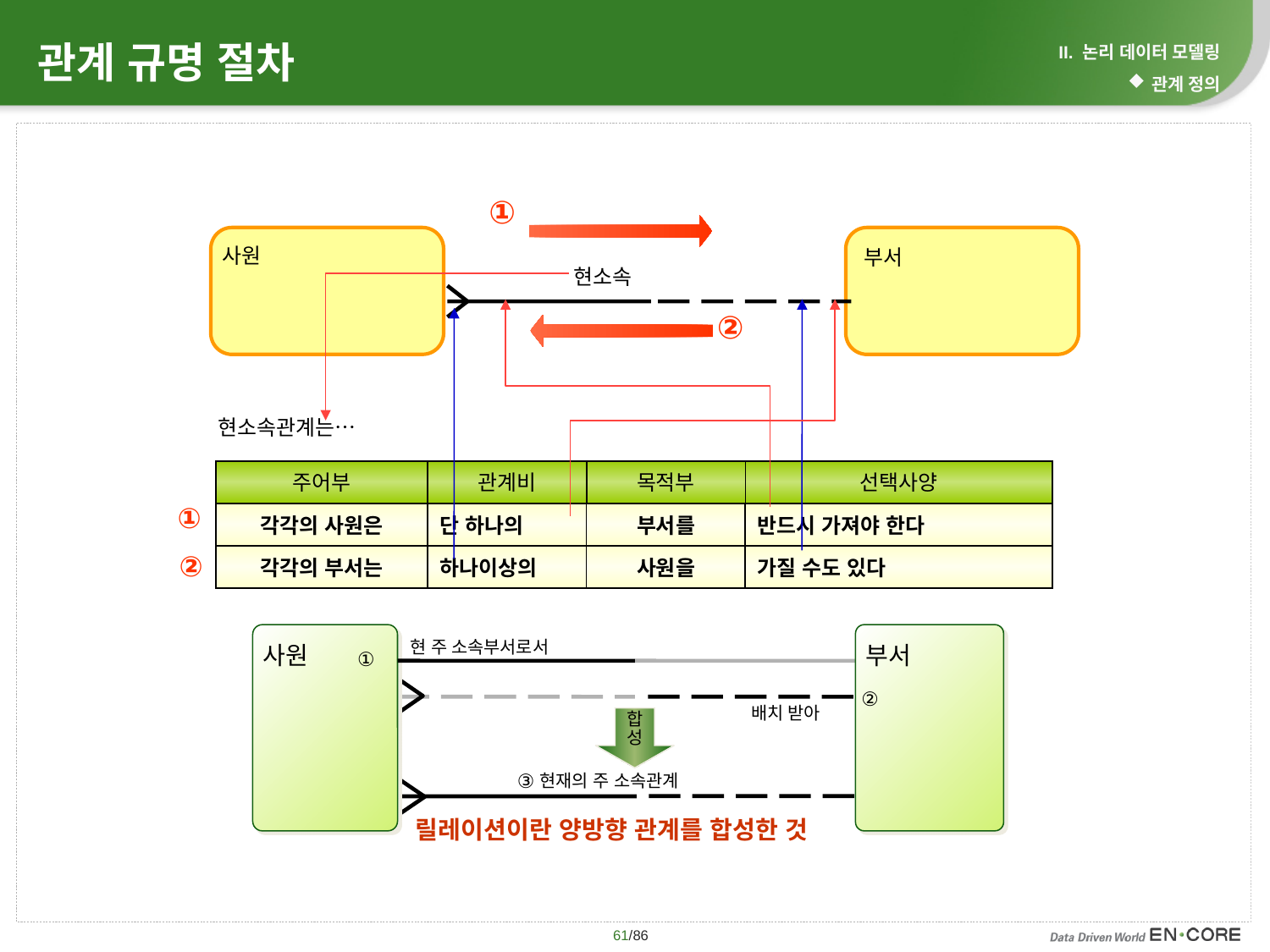

# 관계 규명 절차
II. 논리 데이터 모델링
관계 정의
①

사원
부서
현소속

②

현소속관계는…
주어부
관계비
목적부
선택사양
①
각각의 사원은
단 하나의
부서를
반드시 가져야 한다
②
각각의 부서는
하나이상의
사원을
가질 수도 있다
사원

부서

현 주 소속부서로서
①

②

배치 받아
합
성
③
현재의 주 소속관계

릴레이션이란 양방향 관계를 합성한 것